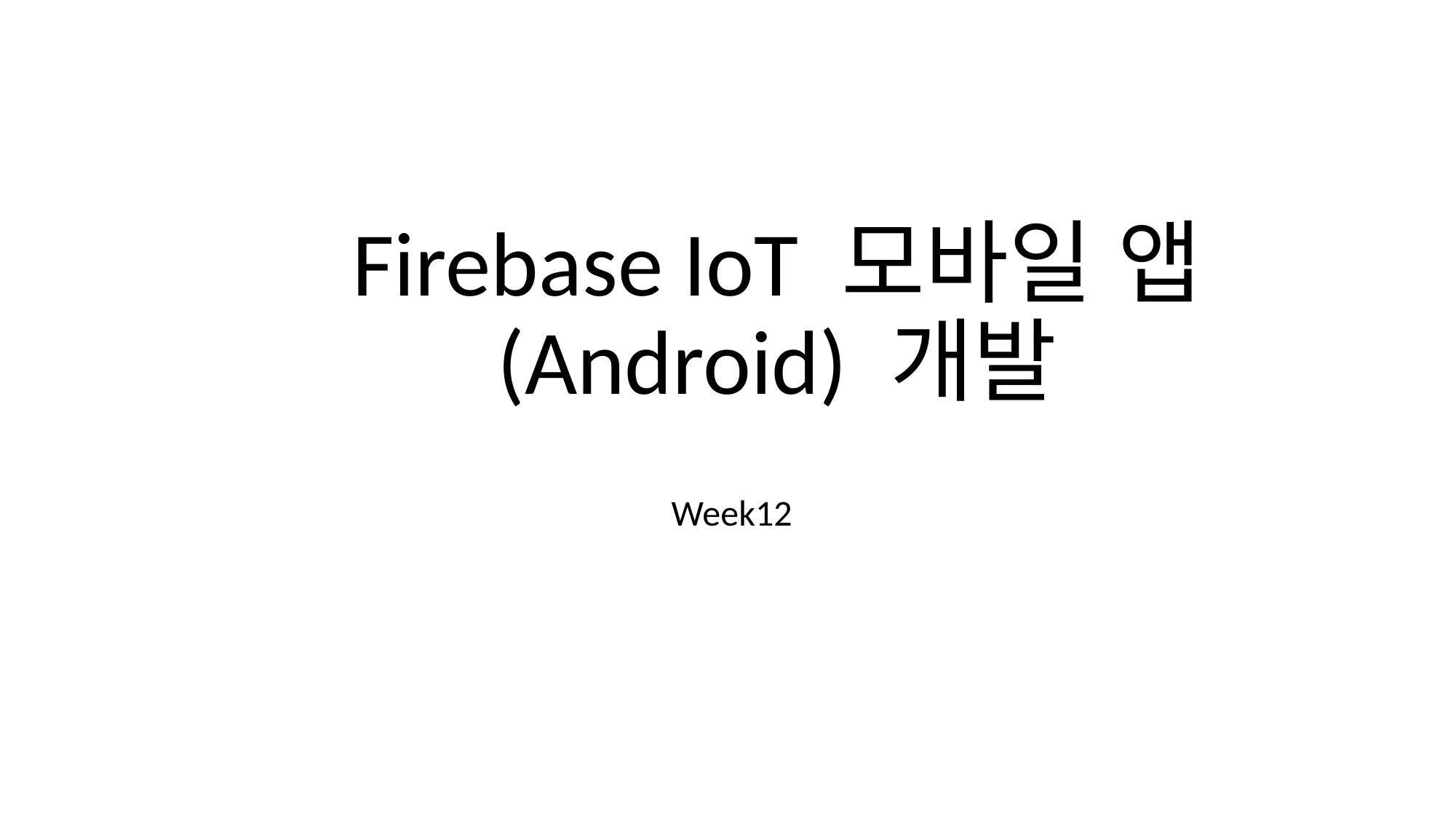

# Firebase IoT 모바일 앱 (Android) 개발

 Week12